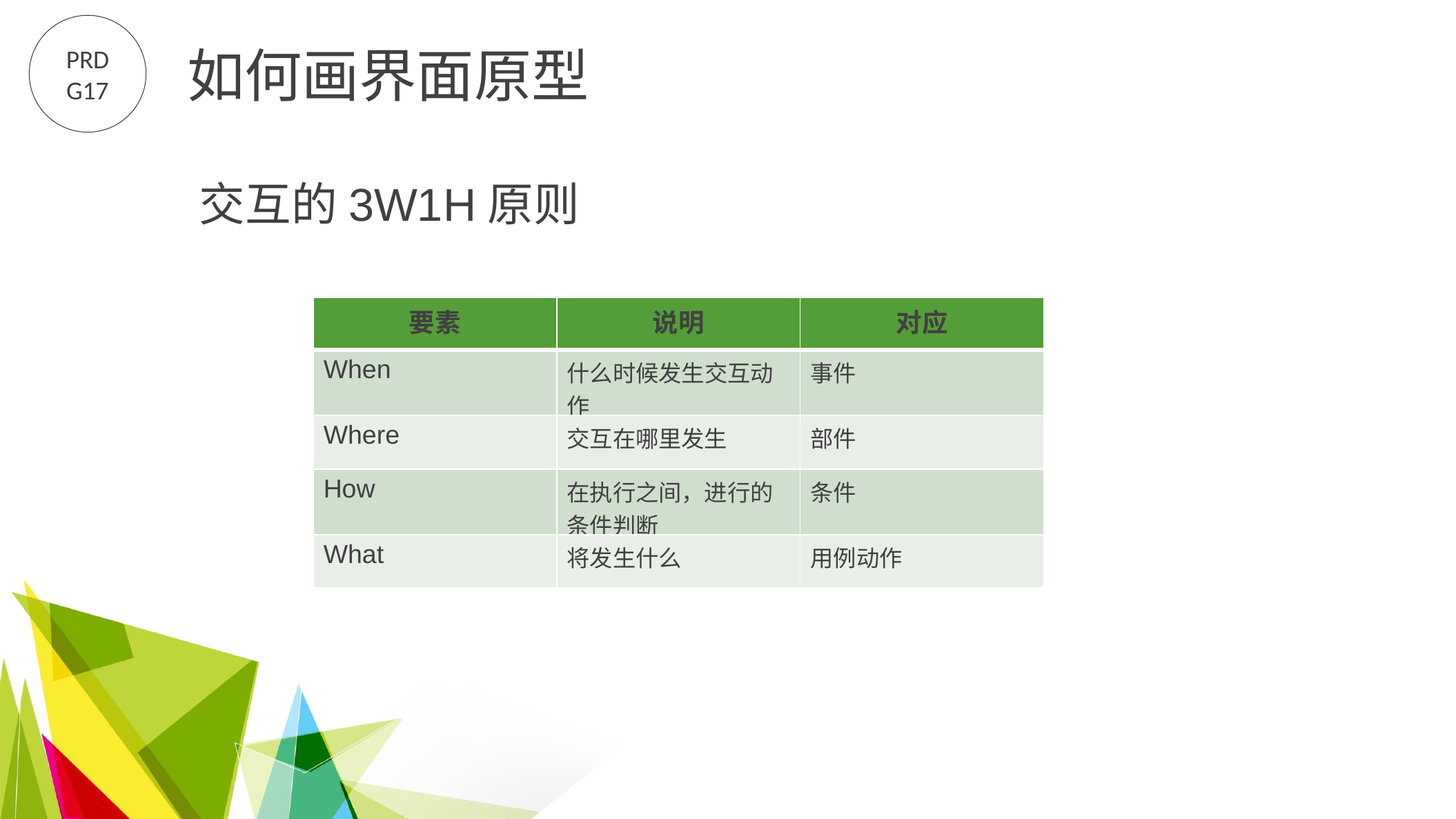

PRD
G17
如何画界面原型
交互的3W1H原则
| 要素 | 说明 | 对应 |
| --- | --- | --- |
| When | 什么时候发生交互动作 | 事件 |
| Where | 交互在哪里发生 | 部件 |
| How | 在执行之间，进行的条件判断 | 条件 |
| What | 将发生什么 | 用例动作 |